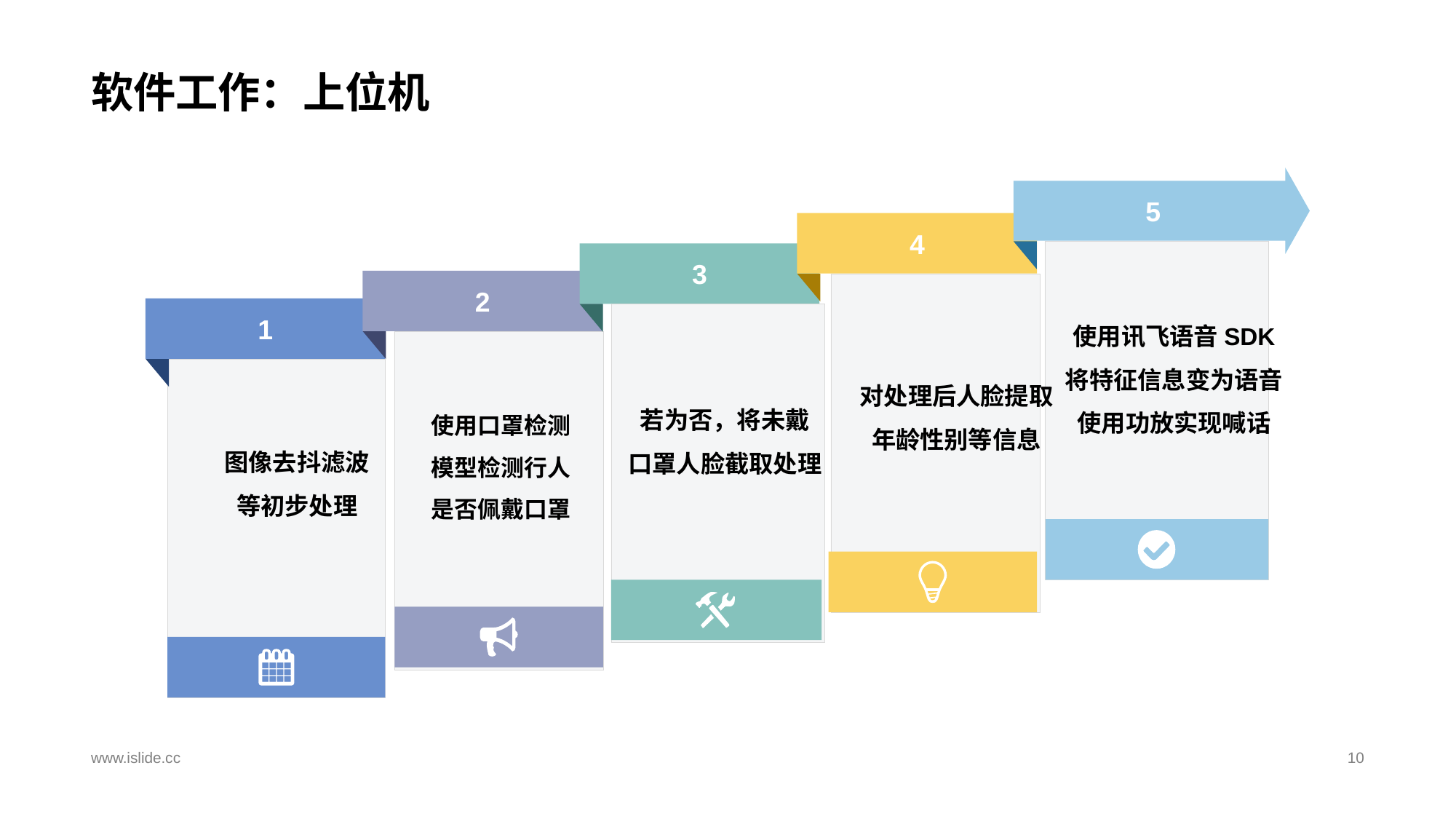

# 软件工作：上位机
5
4

3
2

使用讯飞语音SDK
将特征信息变为语音
使用功放实现喊话
1

对处理后人脸提取
年龄性别等信息

若为否，将未戴
口罩人脸截取处理
使用口罩检测
模型检测行人
是否佩戴口罩
图像去抖滤波
等初步处理

www.islide.cc
10